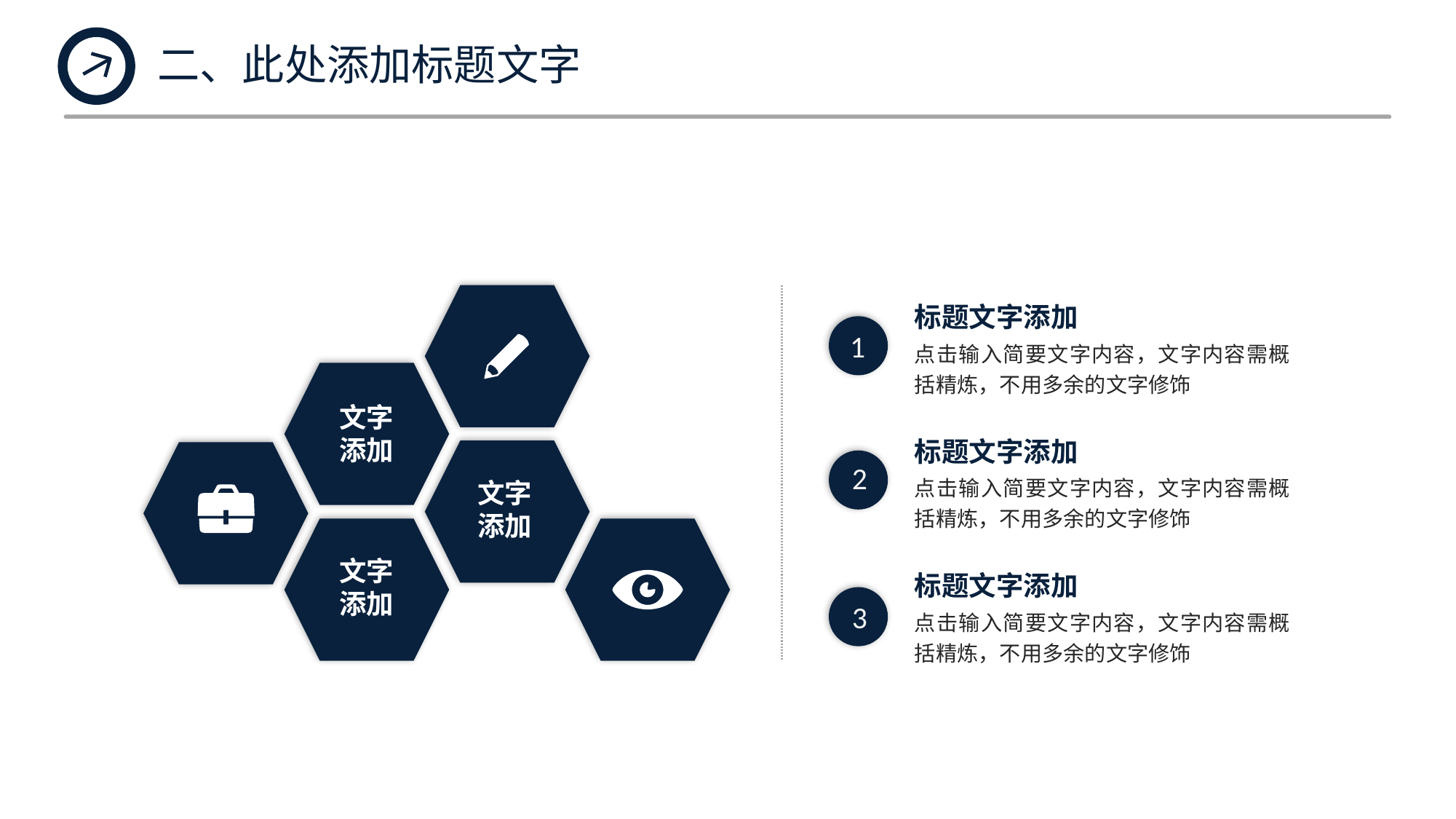

二、此处添加标题文字

文字
添加

文字
添加

文字
添加

标题文字添加
点击输入简要文字内容，文字内容需概括精炼，不用多余的文字修饰

1
标题文字添加
点击输入简要文字内容，文字内容需概括精炼，不用多余的文字修饰

2
标题文字添加
点击输入简要文字内容，文字内容需概括精炼，不用多余的文字修饰

3